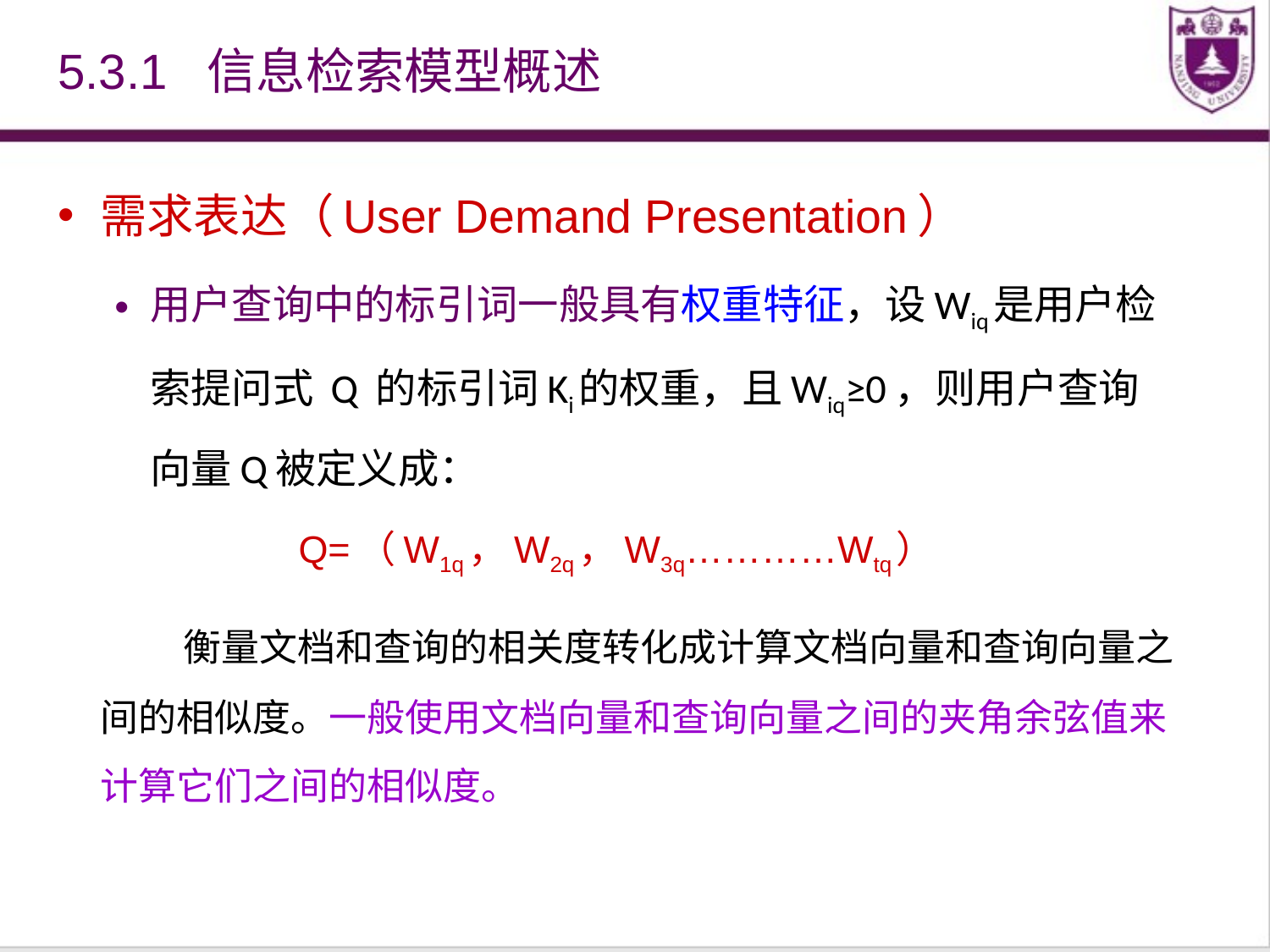

# 5.3.1  信息检索模型概述
需求表达（User Demand Presentation）
用户查询中的标引词一般具有权重特征，设Wiq是用户检索提问式 Q 的标引词Ki的权重，且Wiq≥0，则用户查询向量Q被定义成：
Q=（W1q，W2q，W3q…………Wtq）
           衡量文档和查询的相关度转化成计算文档向量和查询向量之间的相似度。一般使用文档向量和查询向量之间的夹角余弦值来计算它们之间的相似度。